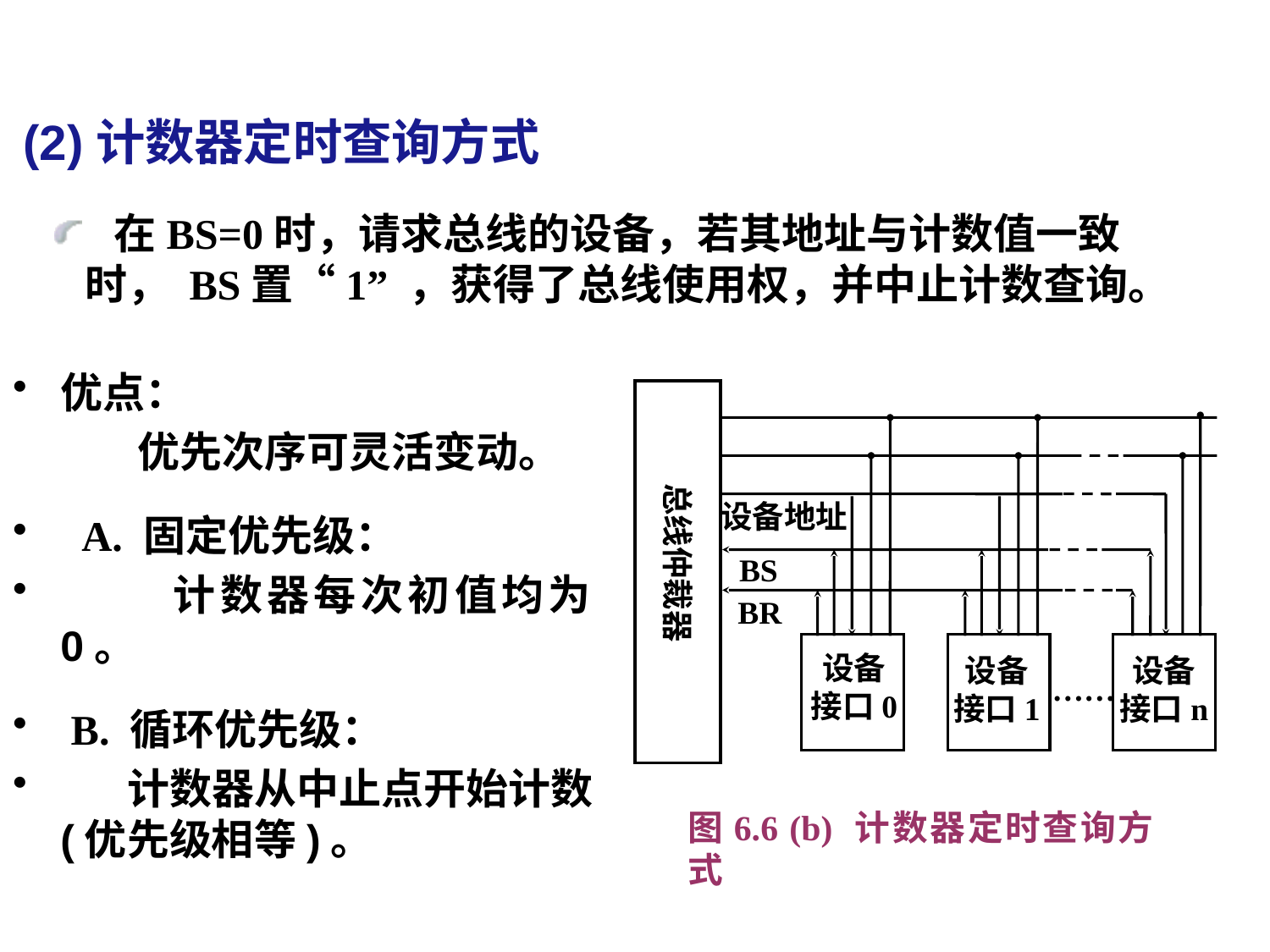

# (2)计数器定时查询方式
  在BS=0时，请求总线的设备，若其地址与计数值一致时， BS置“1” ，获得了总线使用权，并中止计数查询。
优点：
            优先次序可灵活变动。

  A. 固定优先级：
       计数器每次初值均为0。

 B. 循环优先级：
      计数器从中止点开始计数(优先级相等)。

总线仲裁器

设备地址

BS

BR

设备
接口0
设备
接口1
设备
接口n
……
图6.6 (b) 计数器定时查询方式